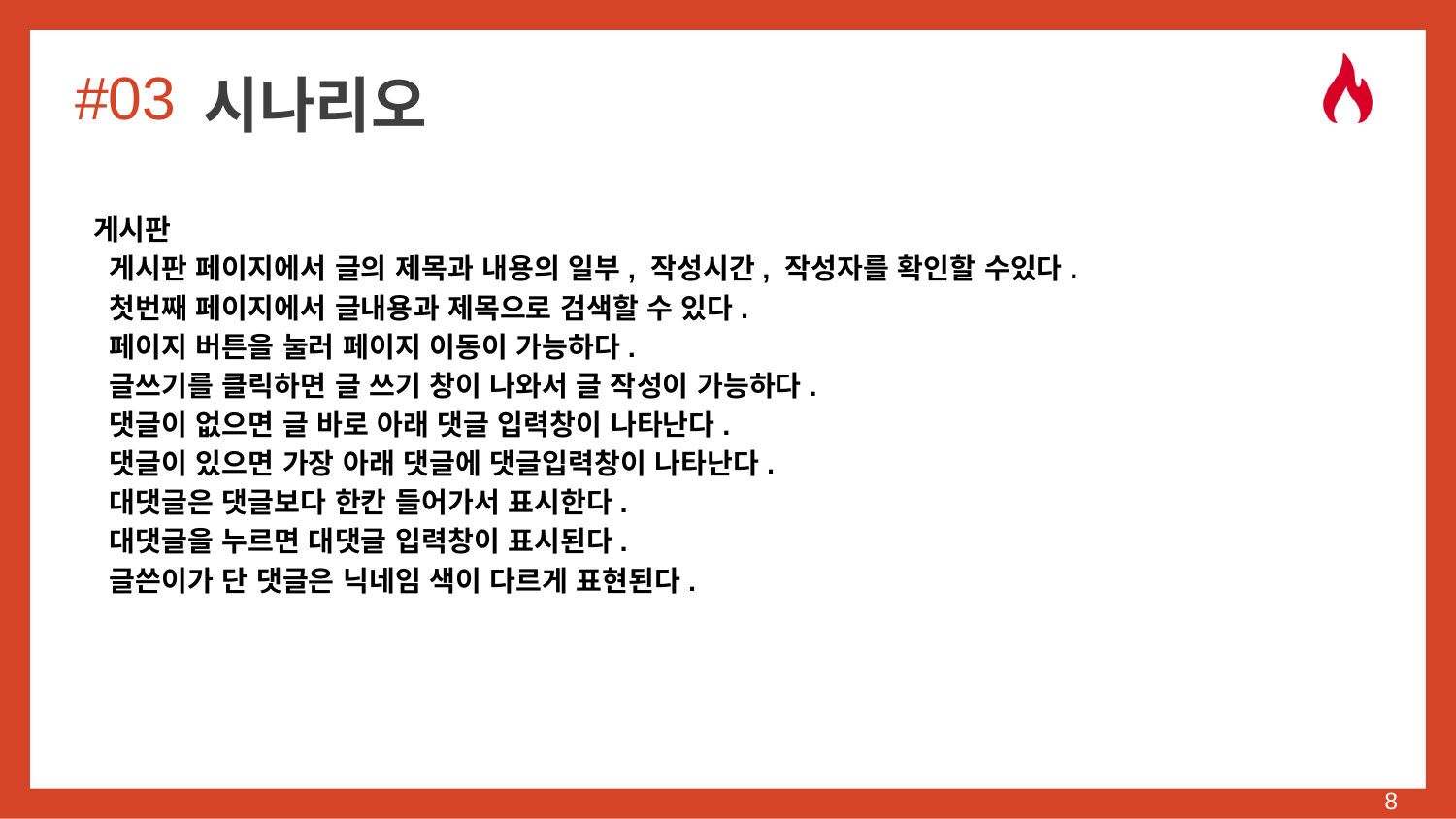

#03
# 시나리오

         게시판
           게시판 페이지에서 글의 제목과 내용의 일부, 작성시간, 작성자를 확인할 수있다.
           첫번째 페이지에서 글내용과 제목으로 검색할 수 있다.
           페이지 버튼을 눌러 페이지 이동이 가능하다.
           글쓰기를 클릭하면 글 쓰기 창이 나와서 글 작성이 가능하다.
           댓글이 없으면 글 바로 아래 댓글 입력창이 나타난다.
           댓글이 있으면 가장 아래 댓글에 댓글입력창이 나타난다.
           대댓글은 댓글보다 한칸 들어가서 표시한다.
           대댓글을 누르면 대댓글 입력창이 표시된다.
           글쓴이가 단 댓글은 닉네임 색이 다르게 표현된다.

8